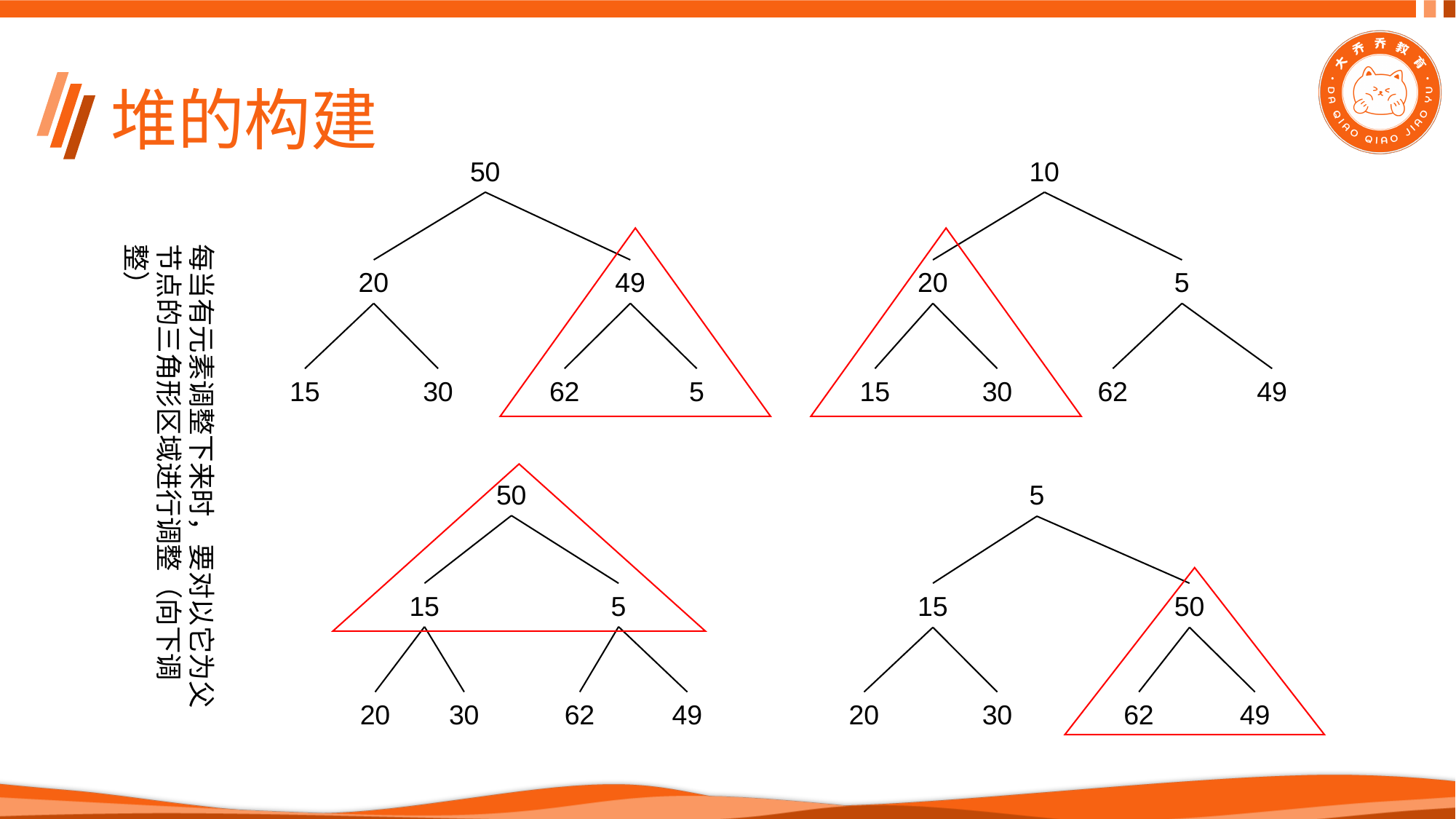

# 堆的构建
50

20
49
15
30
62
5
10

20
5
15
30
62
49
每当有元素调整下来时，要对以它为父节点的三角形区域进行调整（向下调整）

50
15
5
20
30
62
49
5
15
50
20
30
62
49